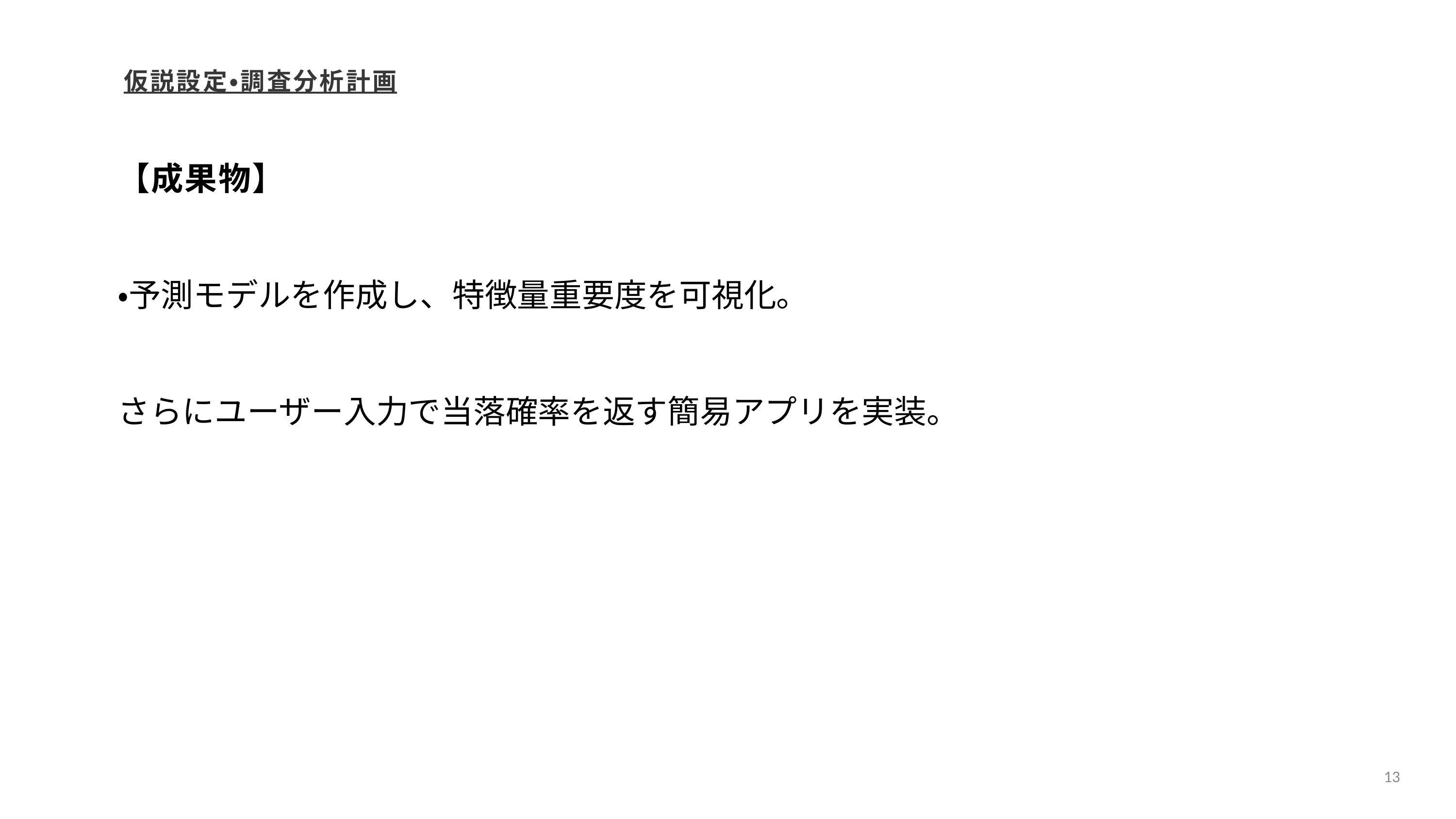

仮説設定・調査分析計画
【成果物】
・予測モデルを作成し、特徴量重要度を可視化。
さらにユーザー入力で当落確率を返す簡易アプリを実装。
13